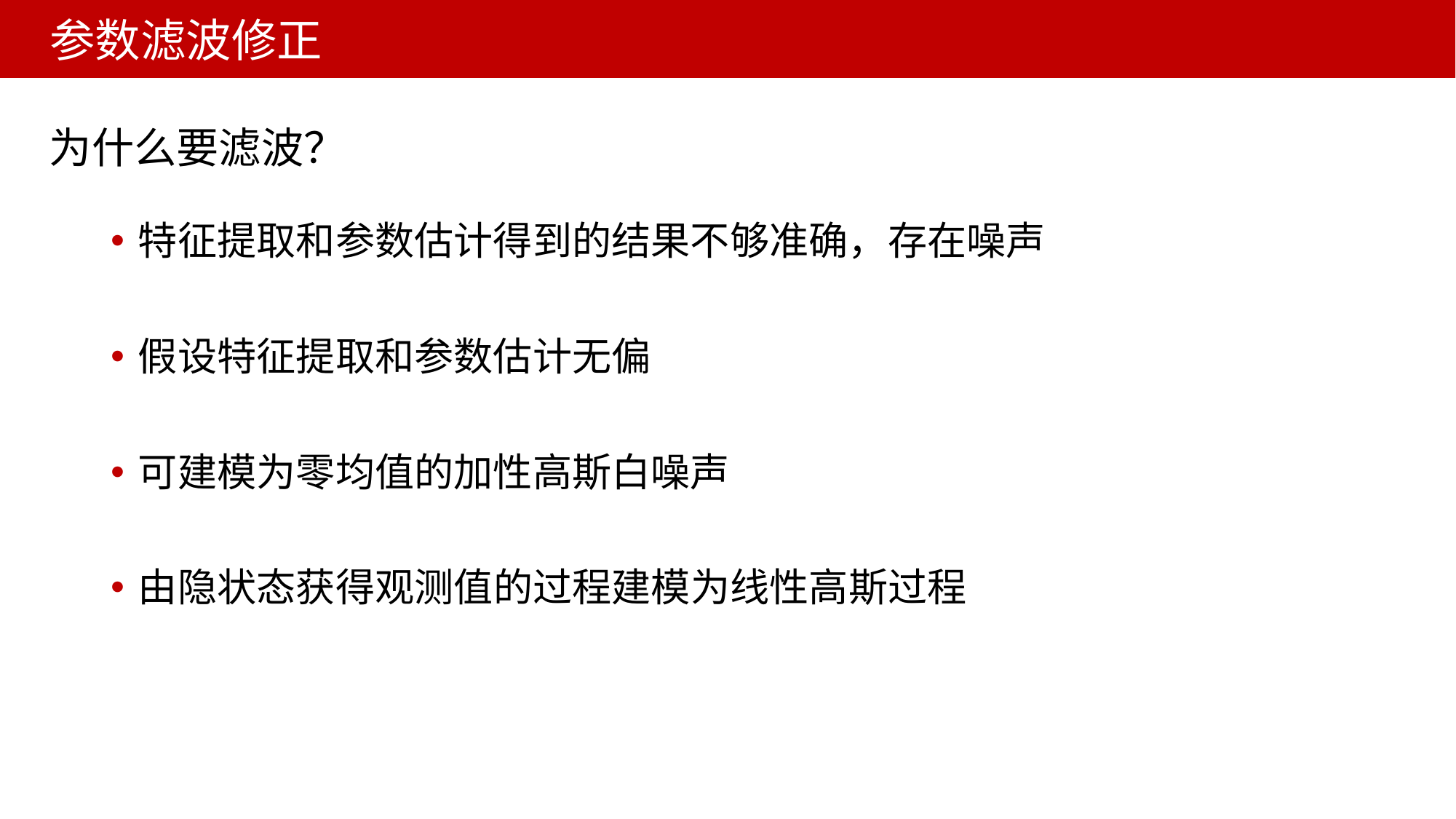

# 参数滤波修正
为什么要滤波？
特征提取和参数估计得到的结果不够准确，存在噪声

假设特征提取和参数估计无偏

可建模为零均值的加性高斯白噪声

由隐状态获得观测值的过程建模为线性高斯过程